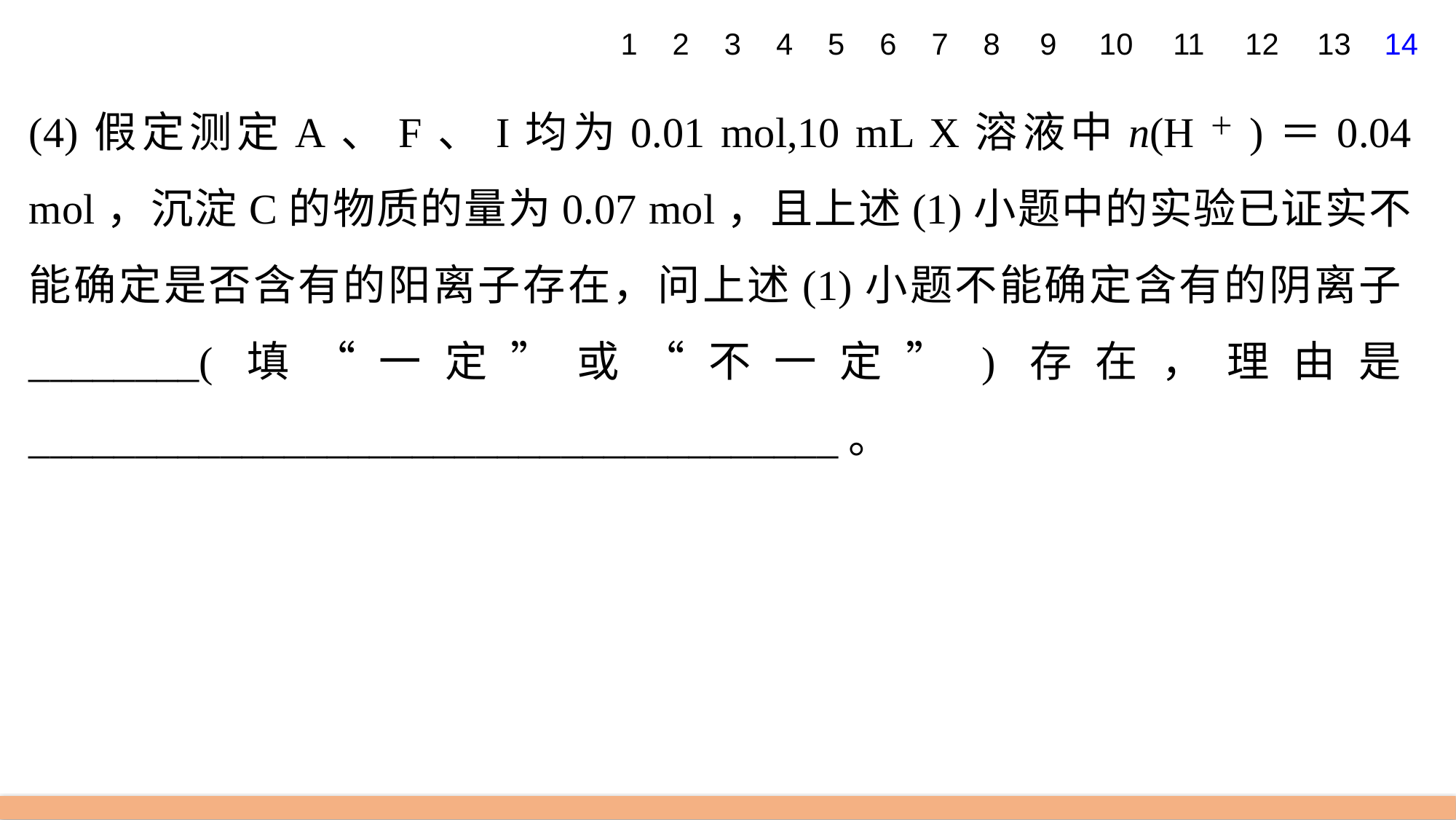

1
2
3
4
5
6
7
8
9
10
11
12
13
14
(4)假定测定A、F、I均为0.01 mol,10 mL X溶液中n(H＋)＝0.04 mol，沉淀C的物质的量为0.07 mol，且上述(1)小题中的实验已证实不能确定是否含有的阳离子存在，问上述(1)小题不能确定含有的阴离子________(填“一定”或“不一定”)存在，理由是______________________________________。